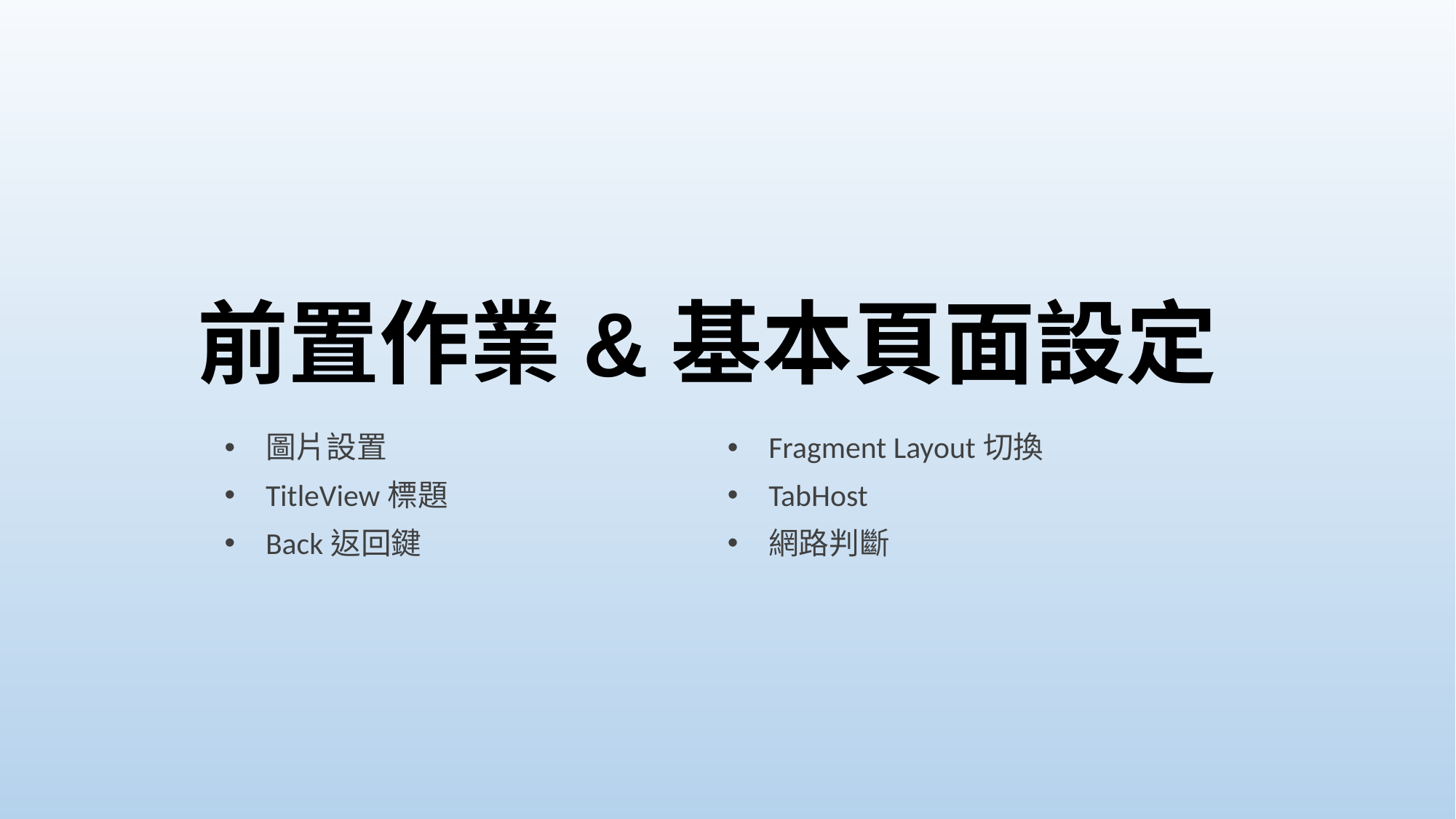

# 前置作業&基本頁面設定
圖片設置
TitleView標題
Back返回鍵
Fragment Layout切換
TabHost
網路判斷